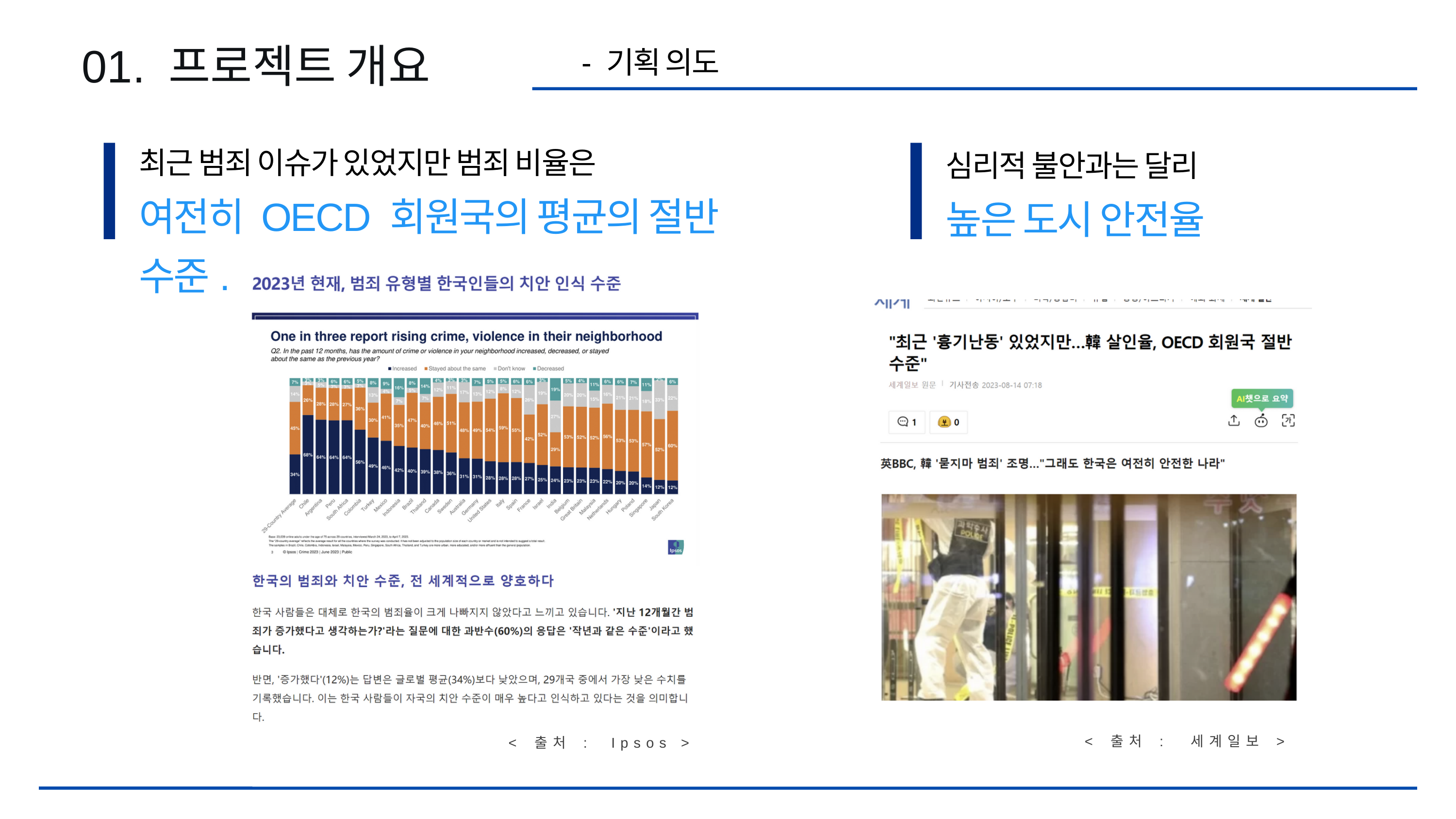

01. 프로젝트 개요
 - 기획 의도

최근 범죄 이슈가 있었지만 범죄 비율은
여전히 OECD 회원국의 평균의 절반 수준.
심리적 불안과는 달리
높은 도시 안전율

< 출처 :  세계일보 >
< 출처 :  Ipsos >